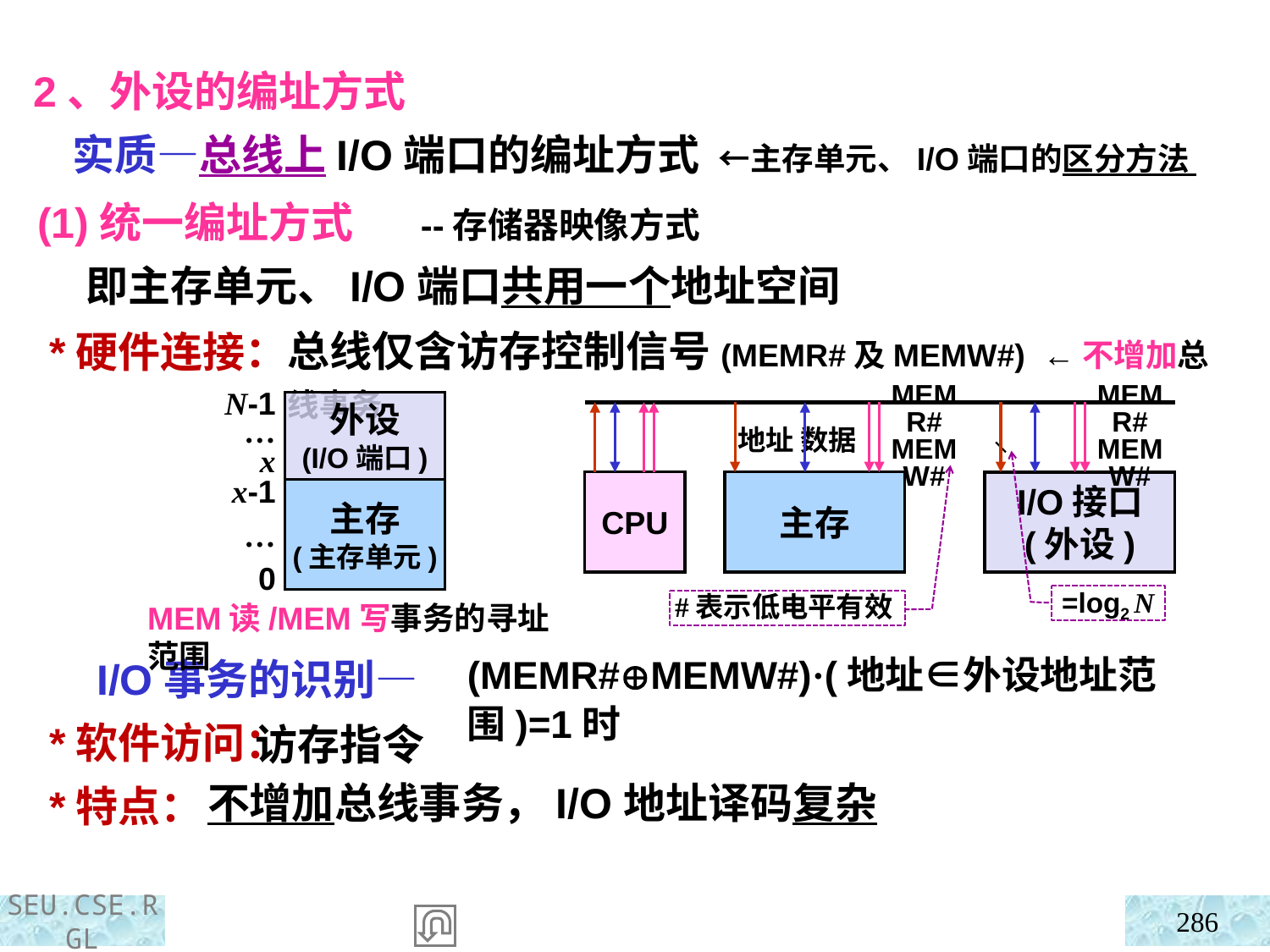

2、外设的编址方式
   实质—总线上I/O端口的编址方式  ←主存单元、I/O端口的区分方法
(1)统一编址方式      --存储器映像方式
    即主存单元、I/O端口共用一个地址空间
总线仅含访存控制信号(MEMR#及MEMW#)  ←不增加总线事务
 *硬件连接：

     I/O事务的识别—
 *软件访问：
 *特点：
N-1
…
x
x-1
…
0
外设
(I/O端口)
主存
(主存单元)
MEMR#
MEMW#
地址 数据
CPU
主存
I/O接口
(外设)
MEMR#
MEMW#
=log2 N
#表示低电平有效
MEM读/MEM写事务的寻址范围
(MEMR#⊕MEMW#)·(地址∈外设地址范围)=1时
    访存指令
不增加总线事务，I/O地址译码复杂
286